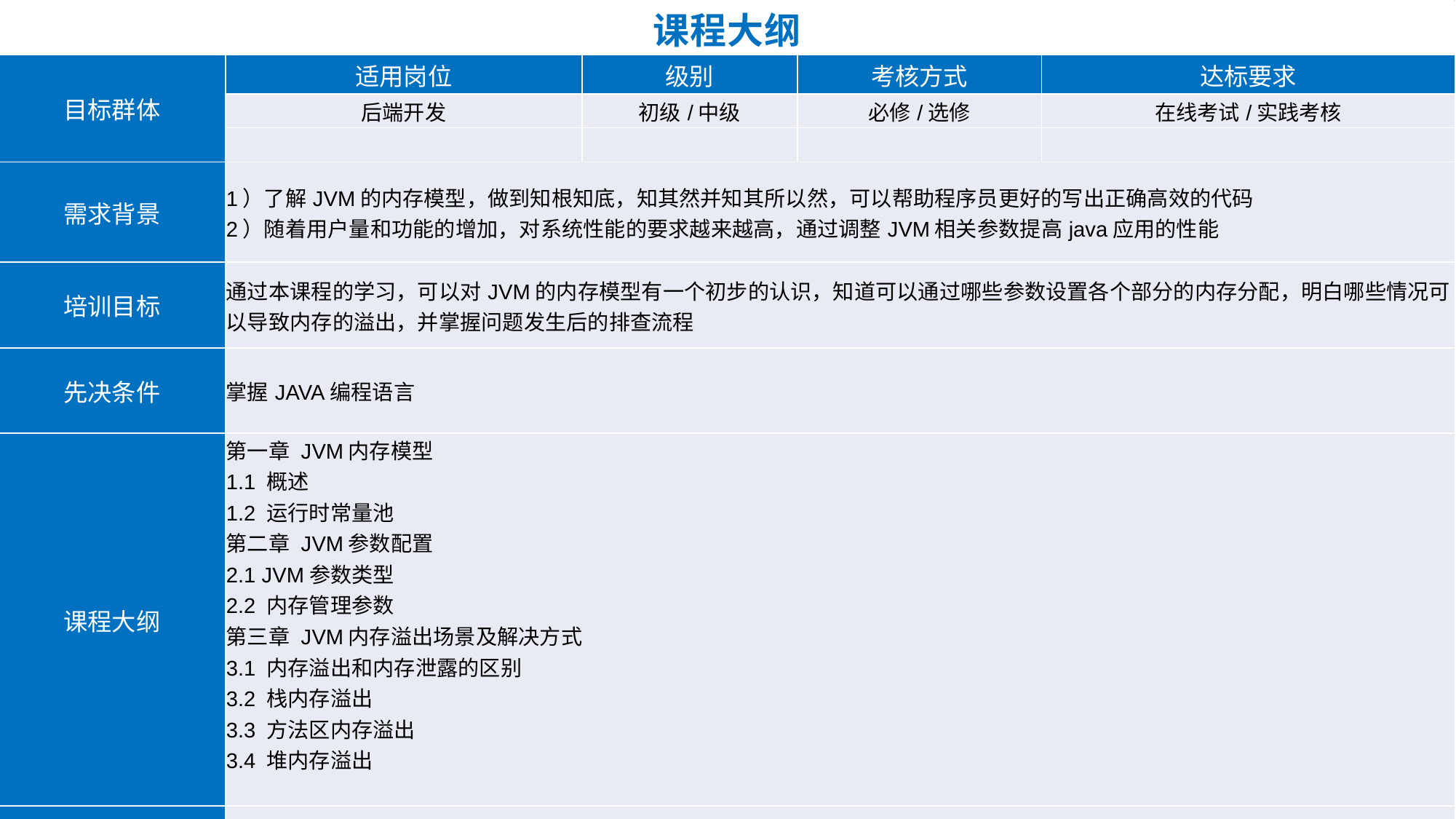

| 课程大纲 |  |  |  |  |
| --- | --- | --- | --- | --- |
| 目标群体 | 适用岗位 | 级别 | 考核方式 | 达标要求 |
|  | 后端开发 | 初级/中级 | 必修/选修 | 在线考试/实践考核 |
|  |  |  |  |  |
| 需求背景 | 1）了解JVM的内存模型，做到知根知底，知其然并知其所以然，可以帮助程序员更好的写出正确高效的代码 2）随着用户量和功能的增加，对系统性能的要求越来越高，通过调整JVM相关参数提高java应用的性能 |  |  |  |
| 培训目标 | 通过本课程的学习，可以对JVM的内存模型有一个初步的认识，知道可以通过哪些参数设置各个部分的内存分配，明白哪些情况可以导致内存的溢出，并掌握问题发生后的排查流程 |  |  |  |
| 先决条件 | 掌握JAVA编程语言 |  |  |  |
| 课程大纲 | 第一章 JVM内存模型 1.1 概述 1.2 运行时常量池 第二章 JVM参数配置 2.1 JVM参数类型 2.2 内存管理参数 第三章 JVM内存溢出场景及解决方式 3.1 内存溢出和内存泄露的区别 3.2 栈内存溢出 3.3 方法区内存溢出 3.4 堆内存溢出 |  |  |  |
| 版本信息 |  |  |  |  |